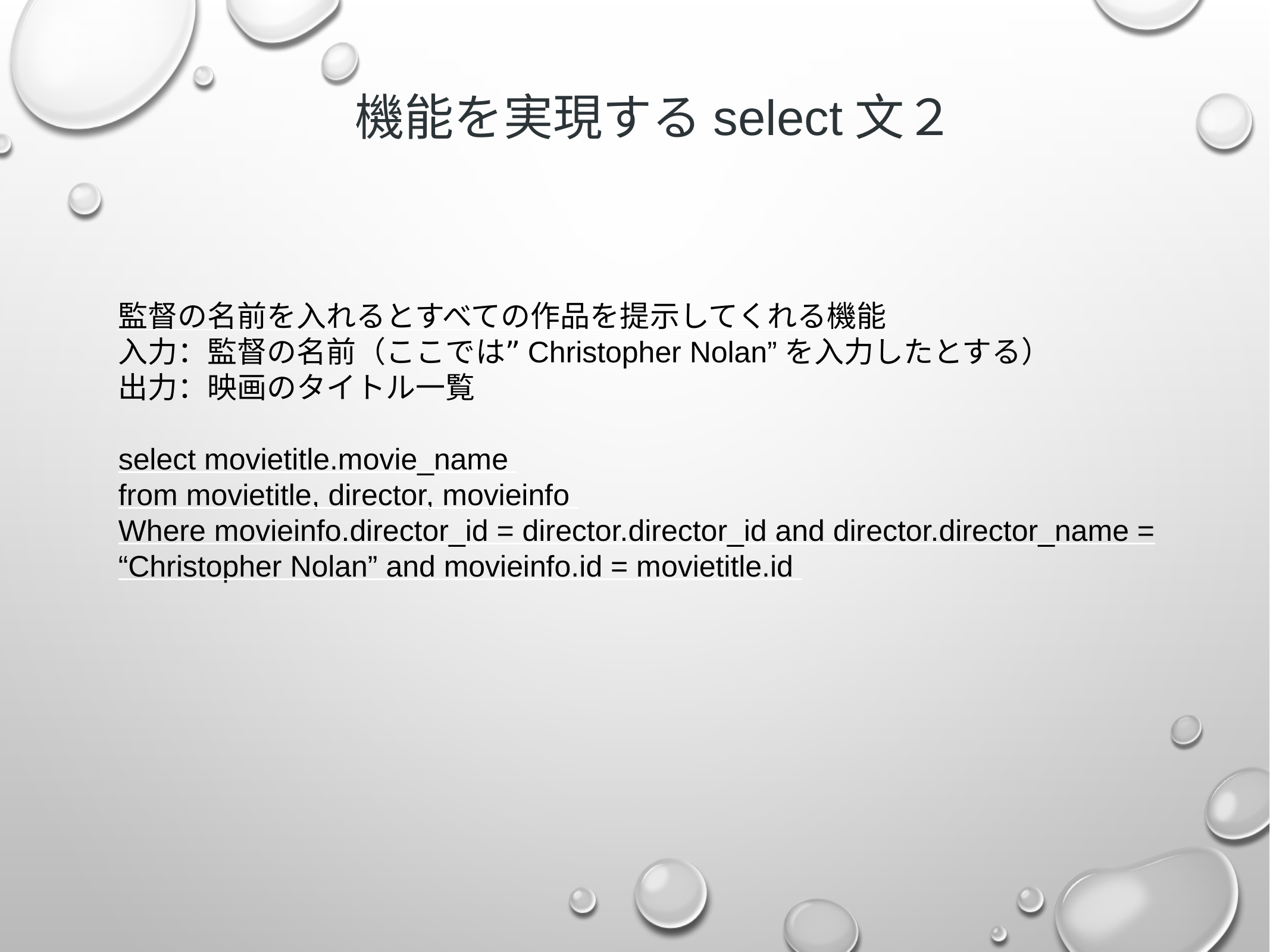

機能を実現するselect文２
監督の名前を入れるとすべての作品を提示してくれる機能
入力：監督の名前（ここでは”Christopher Nolan”を入力したとする）
出力：映画のタイトル一覧

select movietitle.movie_name
from movietitle, director, movieinfo
Where movieinfo.director_id = director.director_id and director.director_name = “Christopher Nolan” and movieinfo.id = movietitle.id